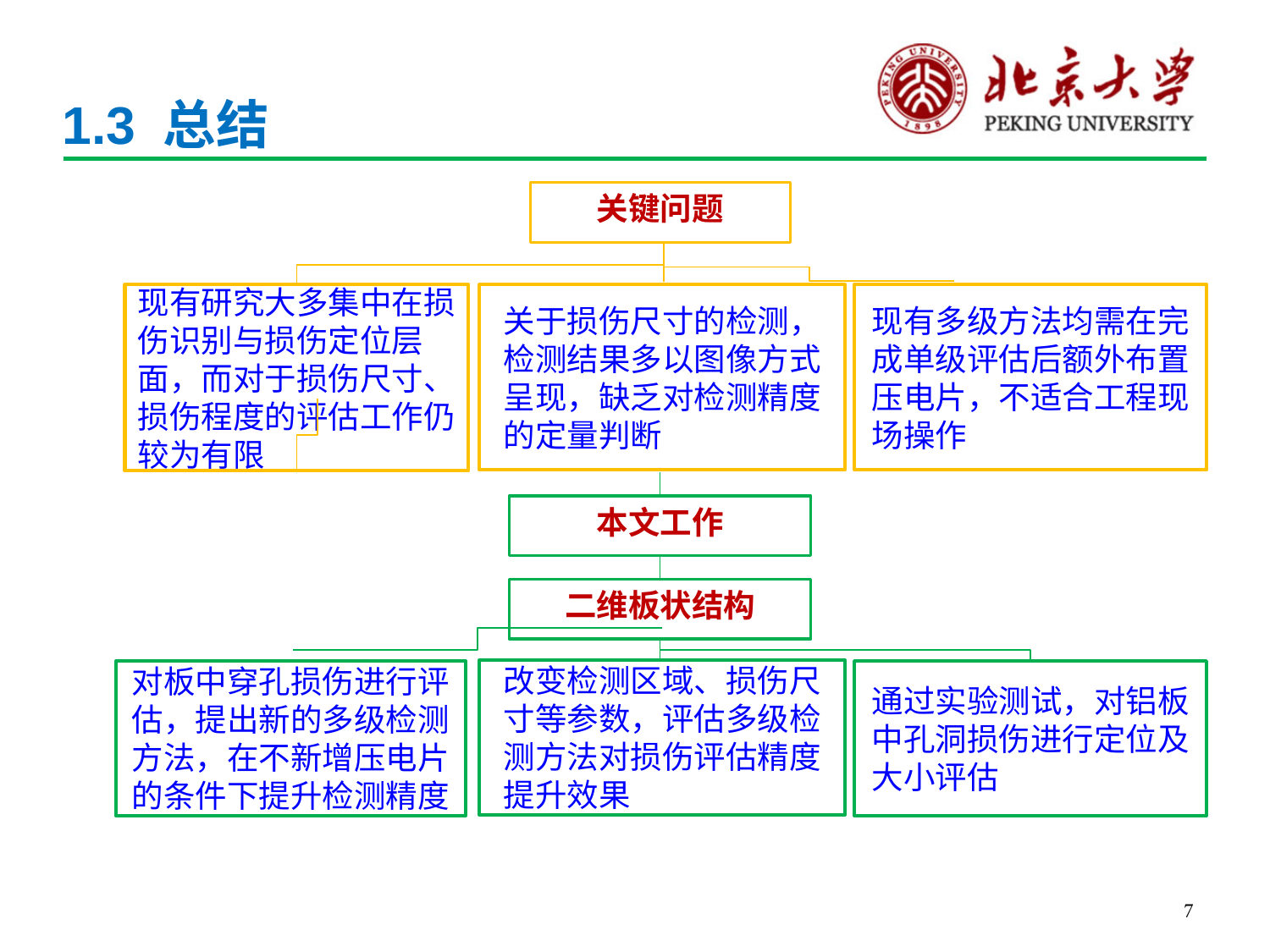

# 1.3 总结
关键问题
现有研究大多集中在损伤识别与损伤定位层面，而对于损伤尺寸、损伤程度的评估工作仍较为有限
关于损伤尺寸的检测，检测结果多以图像方式呈现，缺乏对检测精度的定量判断
现有多级方法均需在完成单级评估后额外布置压电片，不适合工程现场操作
本文工作
二维板状结构
改变检测区域、损伤尺寸等参数，评估多级检测方法对损伤评估精度提升效果
对板中穿孔损伤进行评估，提出新的多级检测方法，在不新增压电片的条件下提升检测精度
通过实验测试，对铝板中孔洞损伤进行定位及大小评估
7